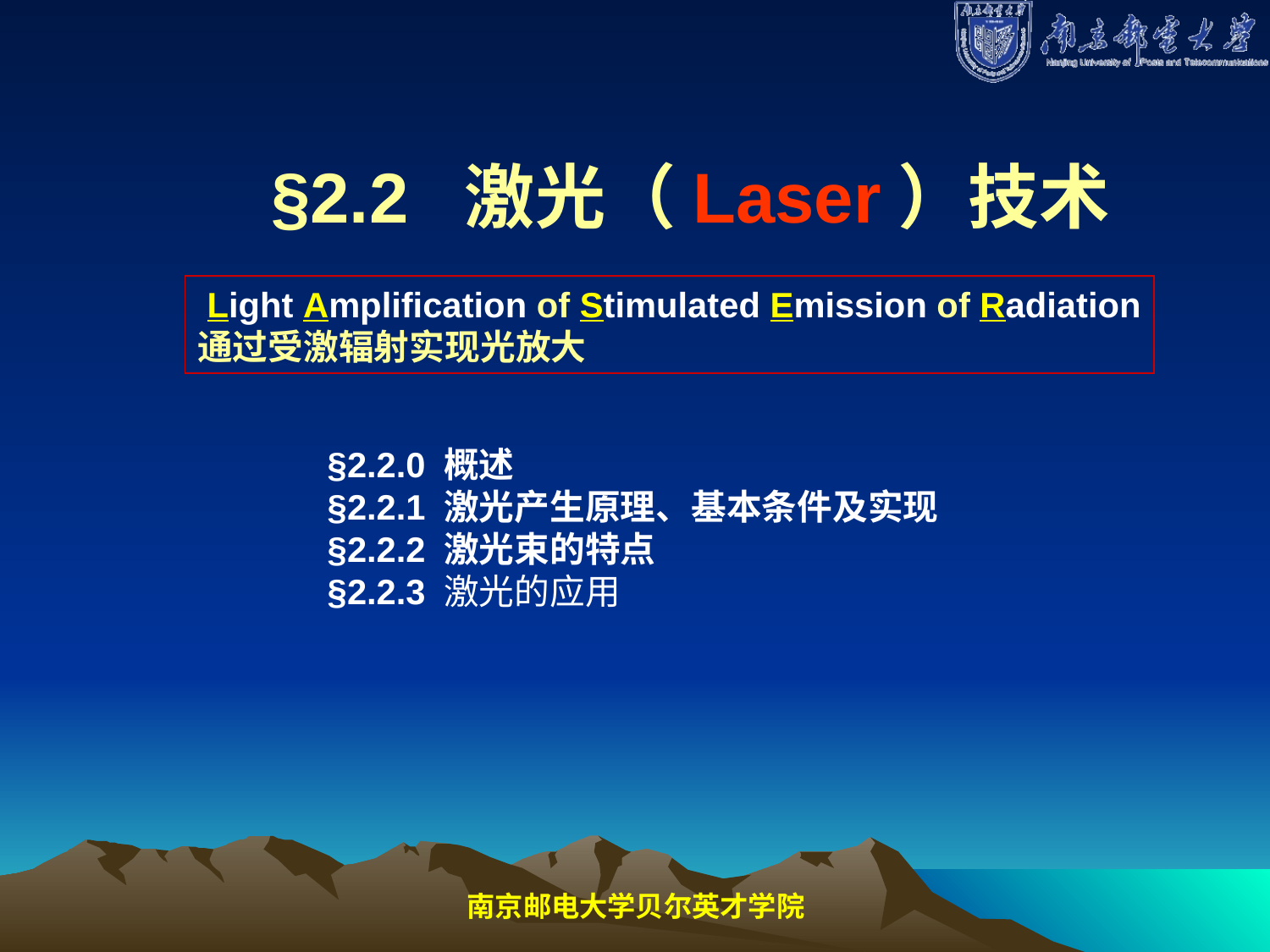

§2.2  激光（Laser）技术
 Light Amplification of Stimulated Emission of Radiation
通过受激辐射实现光放大
§2.2.0 概述
§2.2.1 激光产生原理、基本条件及实现
§2.2.2 激光束的特点
§2.2.3 激光的应用

南京邮电大学贝尔英才学院

40